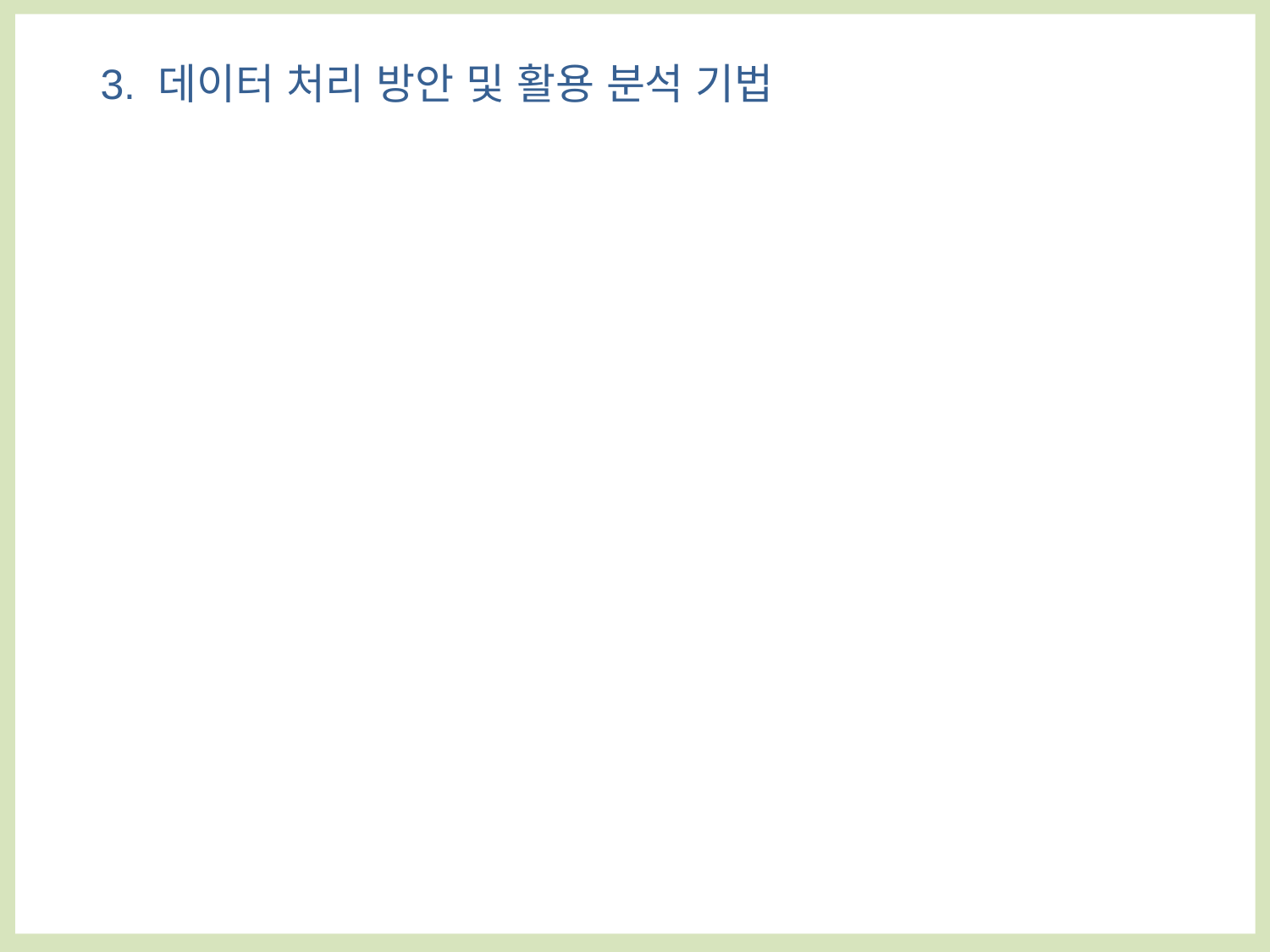

3. 데이터 처리 방안 및 활용 분석 기법